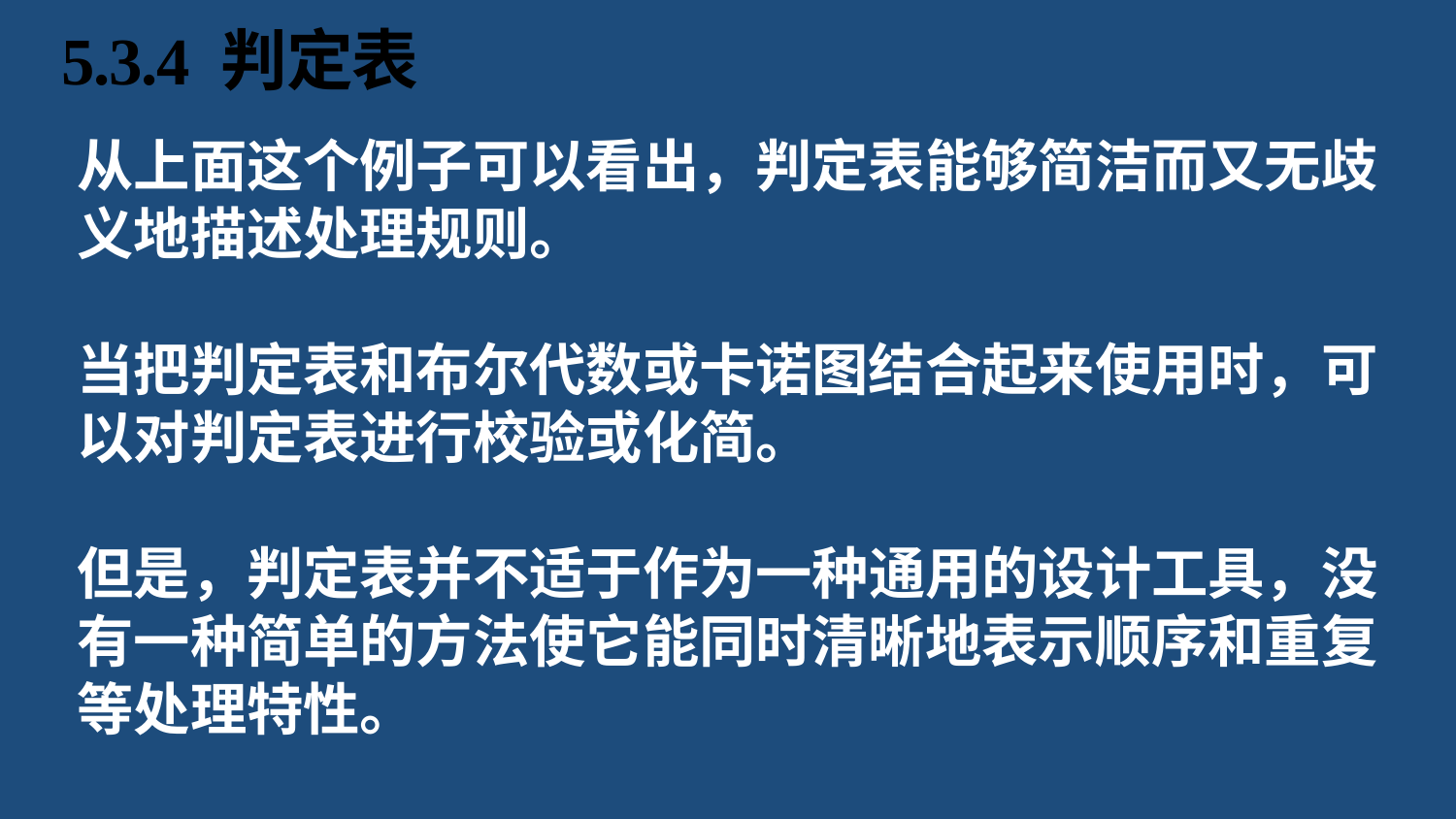

# 5.3.4 判定表
从上面这个例子可以看出，判定表能够简洁而又无歧义地描述处理规则。

当把判定表和布尔代数或卡诺图结合起来使用时，可以对判定表进行校验或化简。

但是，判定表并不适于作为一种通用的设计工具，没有一种简单的方法使它能同时清晰地表示顺序和重复等处理特性。